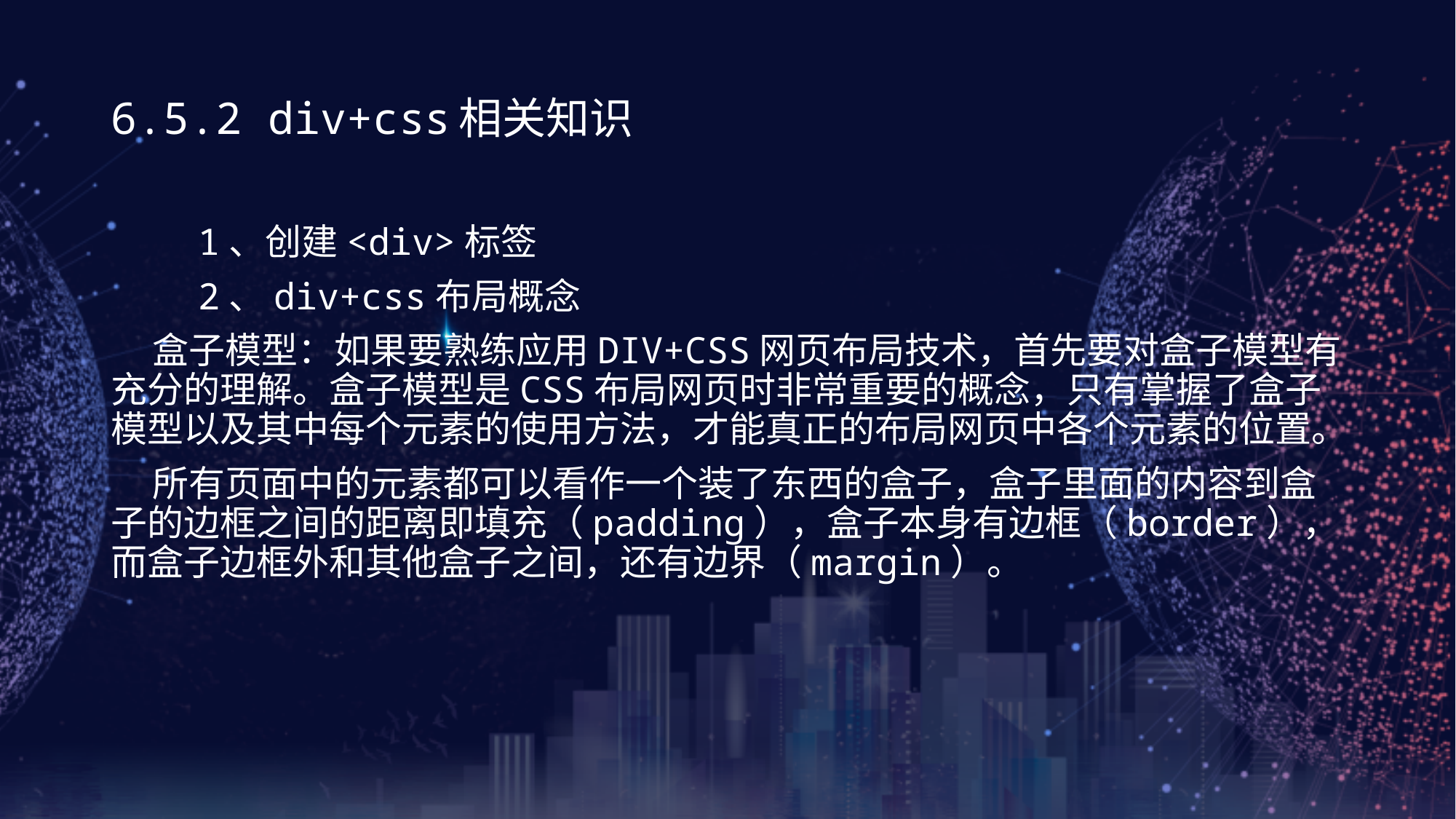

# 6.5.2 div+css相关知识
    1、创建<div>标签
    2、div+css布局概念
    盒子模型：如果要熟练应用DIV+CSS网页布局技术，首先要对盒子模型有充分的理解。盒子模型是CSS布局网页时非常重要的概念，只有掌握了盒子模型以及其中每个元素的使用方法，才能真正的布局网页中各个元素的位置。
    所有页面中的元素都可以看作一个装了东西的盒子，盒子里面的内容到盒子的边框之间的距离即填充（padding），盒子本身有边框（border），而盒子边框外和其他盒子之间，还有边界（margin）。